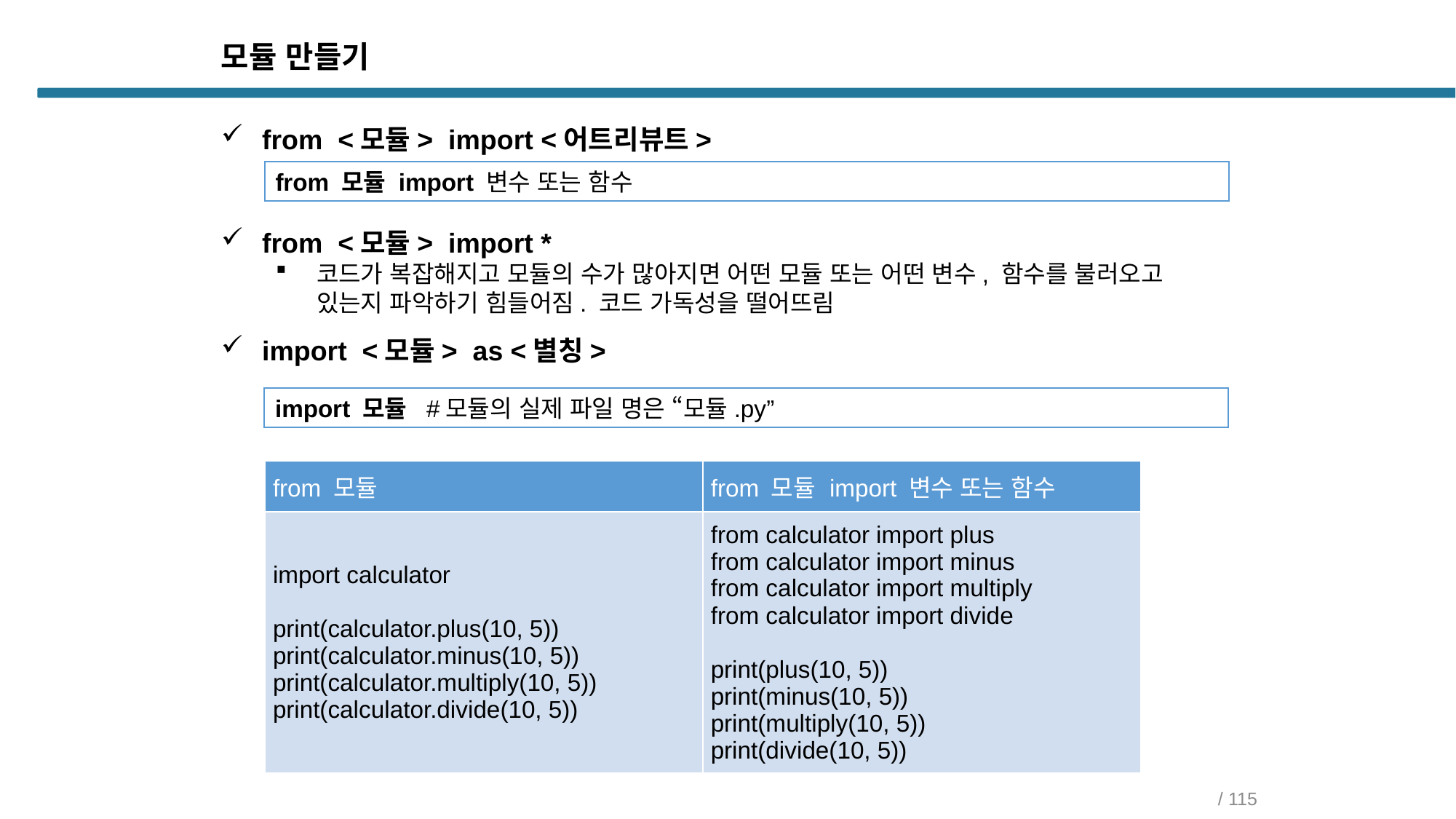

모듈 만들기
from  <모듈>  import <어트리뷰트>
from 모듈 import 변수 또는 함수
from  <모듈>  import *
코드가 복잡해지고 모듈의 수가 많아지면 어떤 모듈 또는 어떤 변수, 함수를 불러오고 있는지 파악하기 힘들어짐. 코드 가독성을 떨어뜨림
import  <모듈>  as <별칭>
import 모듈  #모듈의 실제 파일 명은 “모듈.py”
| from 모듈 | from 모듈 import 변수 또는 함수 |
| --- | --- |
| import calculator   print(calculator.plus(10, 5)) print(calculator.minus(10, 5)) print(calculator.multiply(10, 5)) print(calculator.divide(10, 5)) | from calculator import plus from calculator import minus from calculator import multiply from calculator import divide   print(plus(10, 5)) print(minus(10, 5)) print(multiply(10, 5)) print(divide(10, 5)) |
/ 115